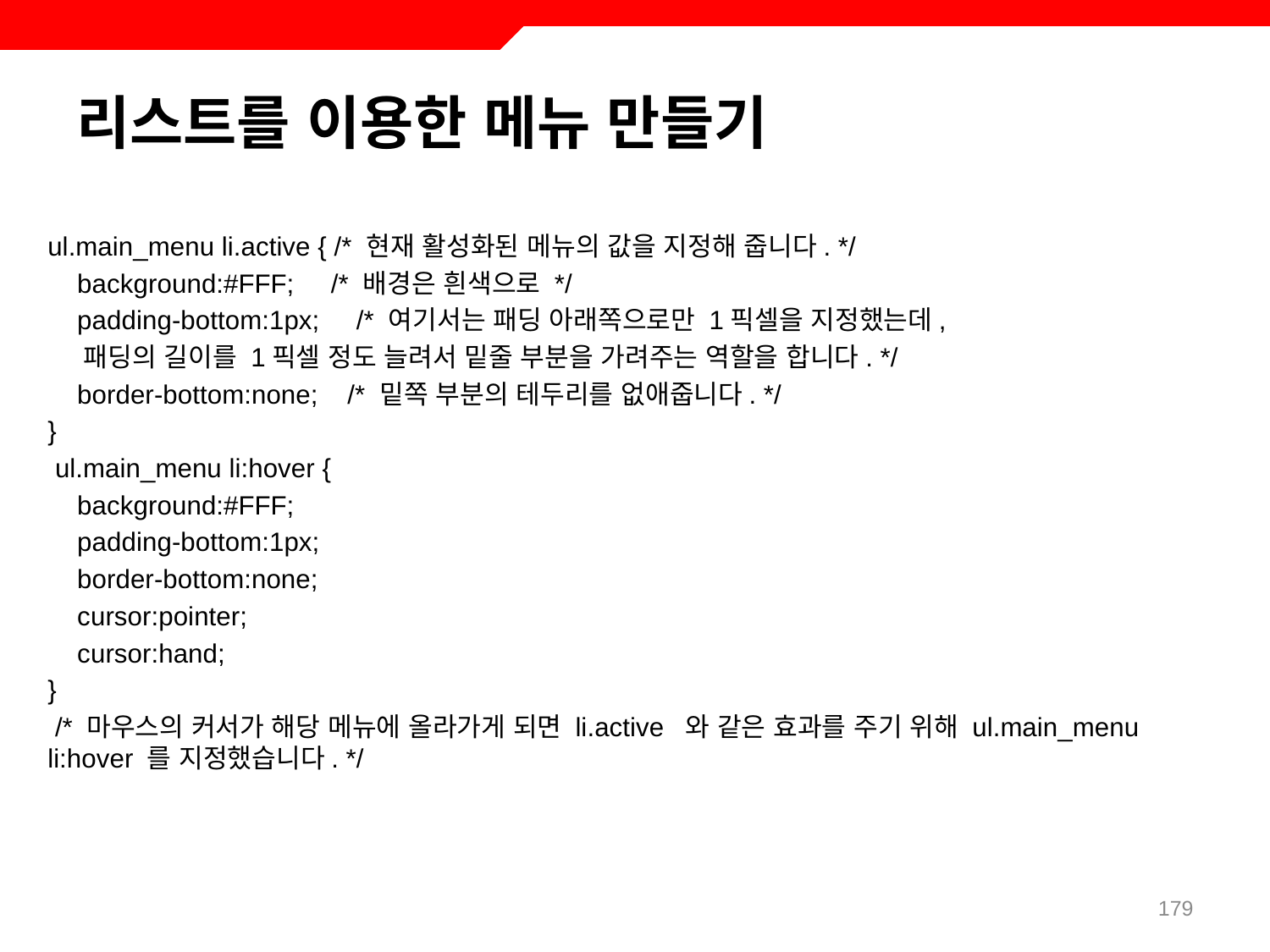

# 리스트를 이용한 메뉴 만들기

ul.main_menu li.active { /* 현재 활성화된 메뉴의 값을 지정해 줍니다. */
    background:#FFF;     /* 배경은 흰색으로 */
    padding-bottom:1px;     /* 여기서는 패딩 아래쪽으로만 1픽셀을 지정했는데,
    패딩의 길이를 1픽셀 정도 늘려서 밑줄 부분을 가려주는 역할을 합니다. */
    border-bottom:none;    /* 밑쪽 부분의 테두리를 없애줍니다. */
}
 ul.main_menu li:hover {
    background:#FFF;
    padding-bottom:1px;
    border-bottom:none;
    cursor:pointer;
    cursor:hand;
}
 /* 마우스의 커서가 해당 메뉴에 올라가게 되면 li.active  와 같은 효과를 주기 위해 ul.main_menu li:hover 를 지정했습니다. */

179